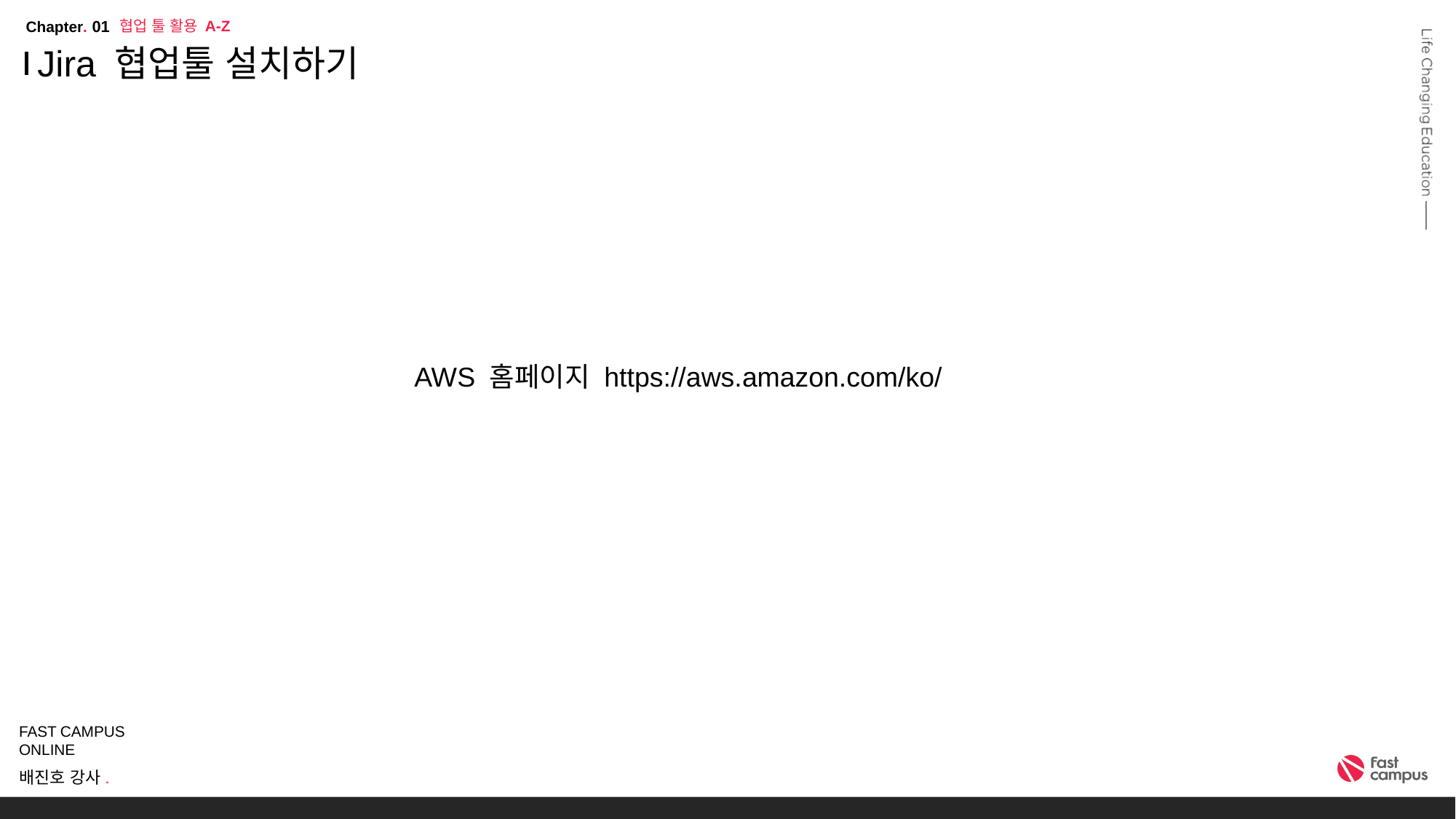

협업 툴 활용 A-Z
01
# Jira 협업툴 설치하기
AWS 홈페이지 https://aws.amazon.com/ko/